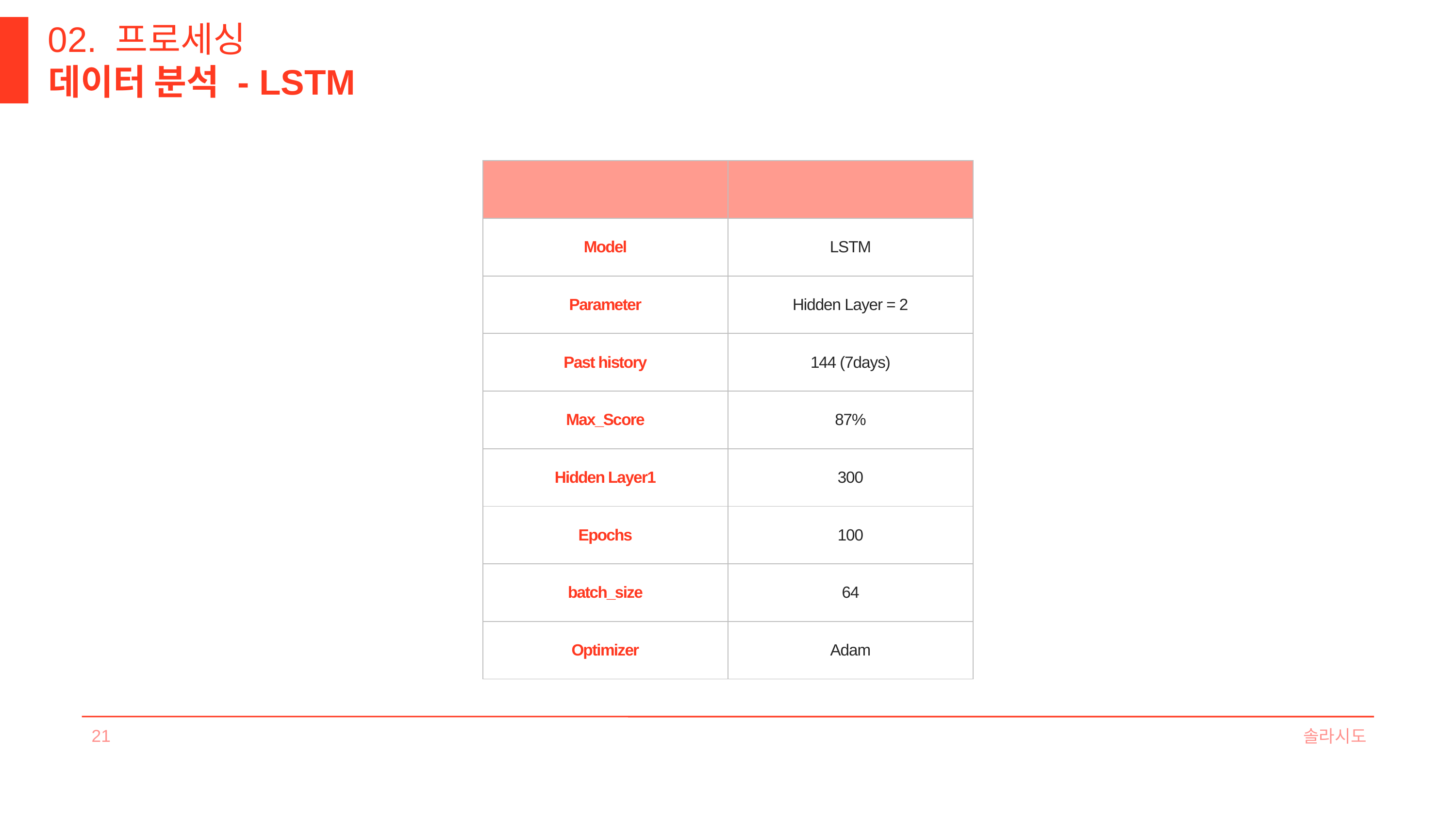

02. 프로세싱
데이터 분석 - LSTM
| Argument | Model |
| --- | --- |
| Model | LSTM |
| Parameter | Hidden Layer = 2 |
| Past history | 144 (7days) |
| Max\_Score | 87% |
| Hidden Layer1 | 300 |
| Epochs | 100 |
| batch\_size | 64 |
| Optimizer | Adam |

21
솔라시도